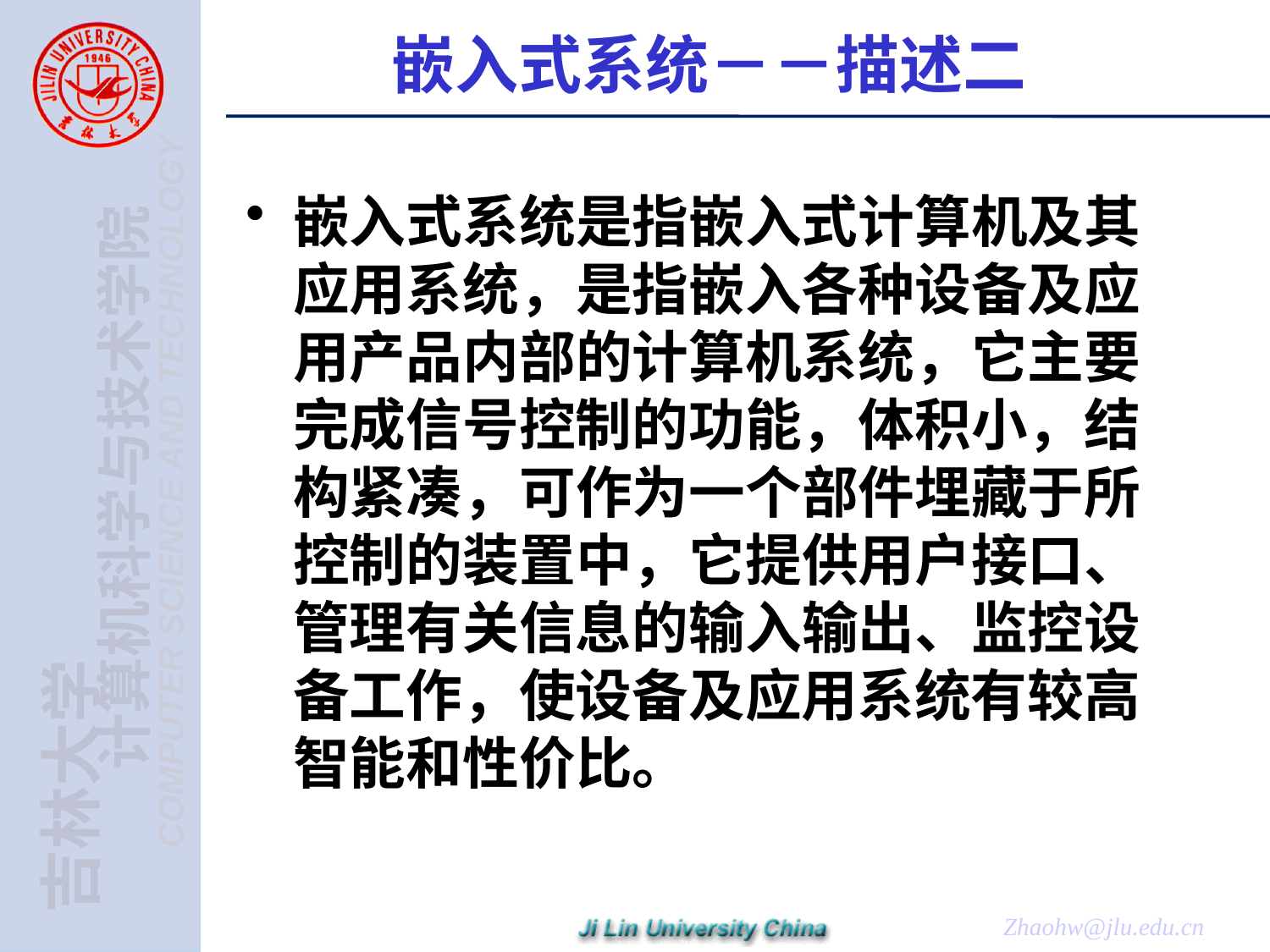

# 嵌入式系统－－描述二
嵌入式系统是指嵌入式计算机及其应用系统，是指嵌入各种设备及应用产品内部的计算机系统，它主要完成信号控制的功能，体积小，结构紧凑，可作为一个部件埋藏于所控制的装置中，它提供用户接口、管理有关信息的输入输出、监控设备工作，使设备及应用系统有较高智能和性价比。